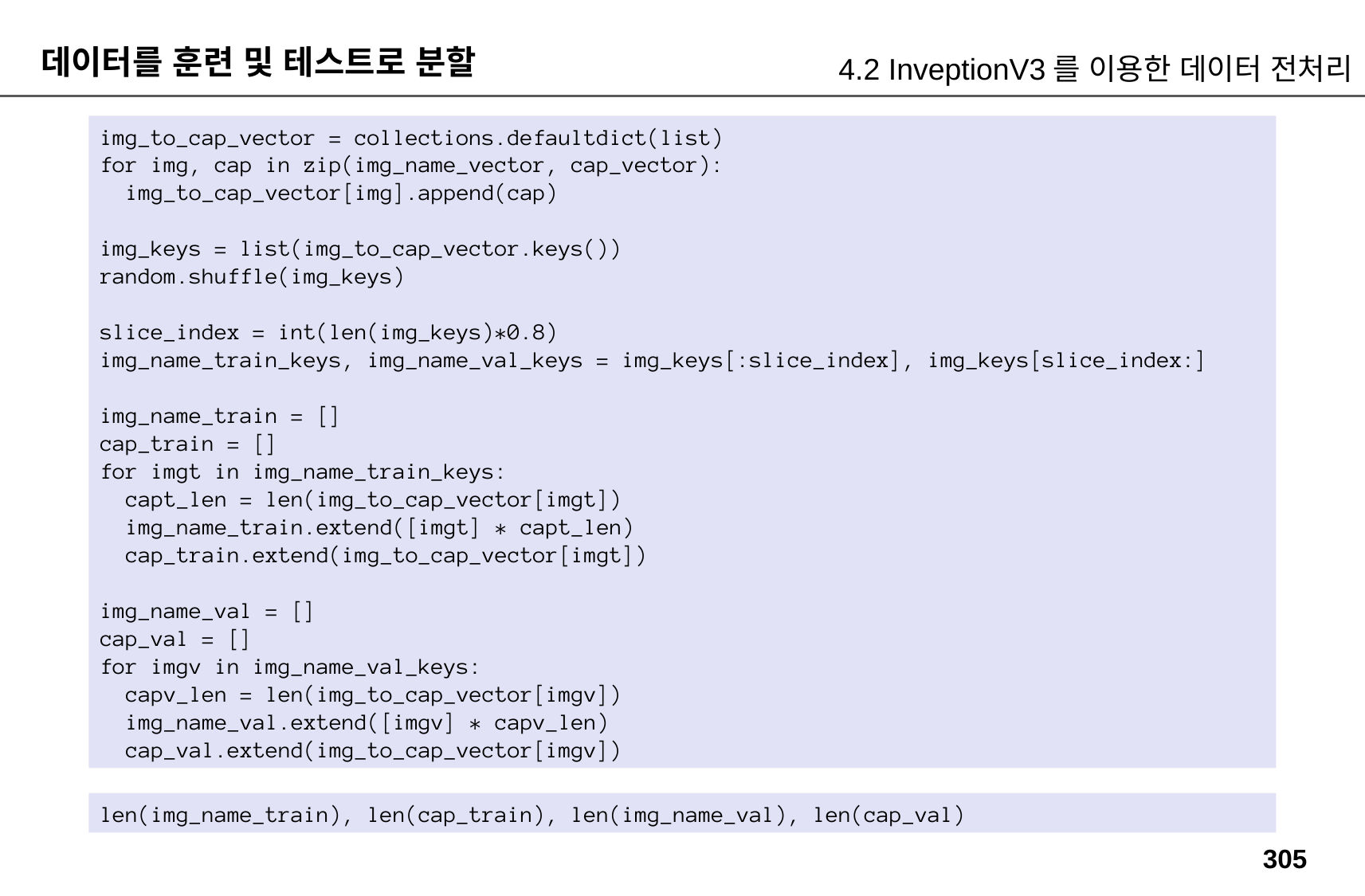

데이터를 훈련 및 테스트로 분할
4.2 InveptionV3를 이용한 데이터 전처리
img_to_cap_vector = collections.defaultdict(list)
for img, cap in zip(img_name_vector, cap_vector):
  img_to_cap_vector[img].append(cap)

img_keys = list(img_to_cap_vector.keys())
random.shuffle(img_keys)

slice_index = int(len(img_keys)*0.8)
img_name_train_keys, img_name_val_keys = img_keys[:slice_index], img_keys[slice_index:]

img_name_train = []
cap_train = []
for imgt in img_name_train_keys:
  capt_len = len(img_to_cap_vector[imgt])
  img_name_train.extend([imgt] * capt_len)
  cap_train.extend(img_to_cap_vector[imgt])

img_name_val = []
cap_val = []
for imgv in img_name_val_keys:
  capv_len = len(img_to_cap_vector[imgv])
  img_name_val.extend([imgv] * capv_len)
  cap_val.extend(img_to_cap_vector[imgv])
len(img_name_train), len(cap_train), len(img_name_val), len(cap_val)